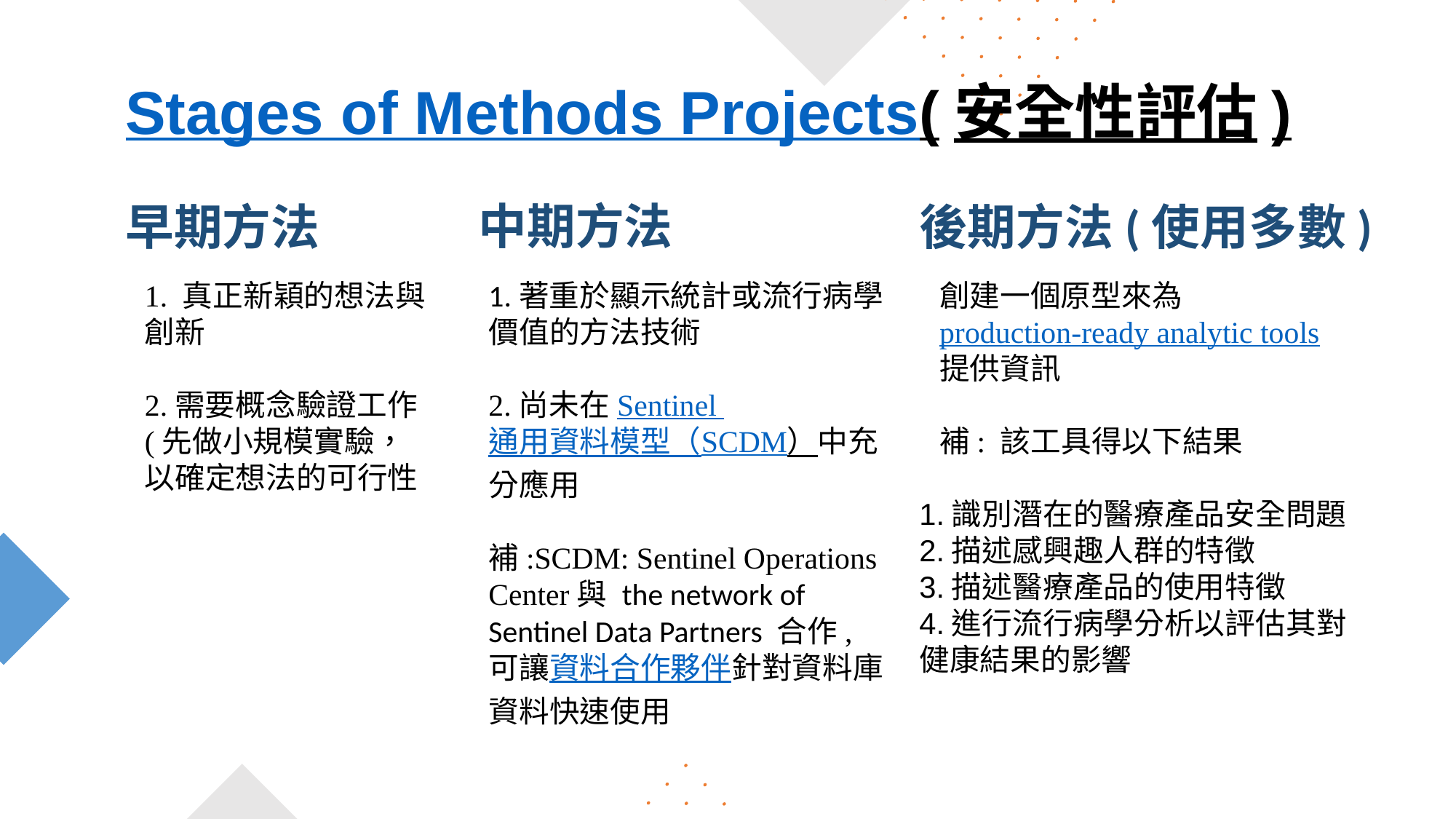

# Stages of Methods Projects(安全性評估)
中期方法
早期方法
後期方法(使用多數)
1. 真正新穎的想法與創新

2.需要概念驗證工作(先做小規模實驗，以確定想法的可行性
1.著重於顯示統計或流行病學價值的方法技術

2.尚未在Sentinel 通用資料模型（SCDM）中充分應用

補:SCDM: Sentinel Operations Center與 the network of Sentinel Data Partners 合作, 可讓資料合作夥伴針對資料庫資料快速使用

創建一個原型來為production-ready analytic tools提供資訊

補: 該工具得以下結果

1.識別潛在的醫療產品安全問題
2.描述感興趣人群的特徵
3.描述醫療產品的使用特徵
4.進行流行病學分析以評估其對健康結果的影響